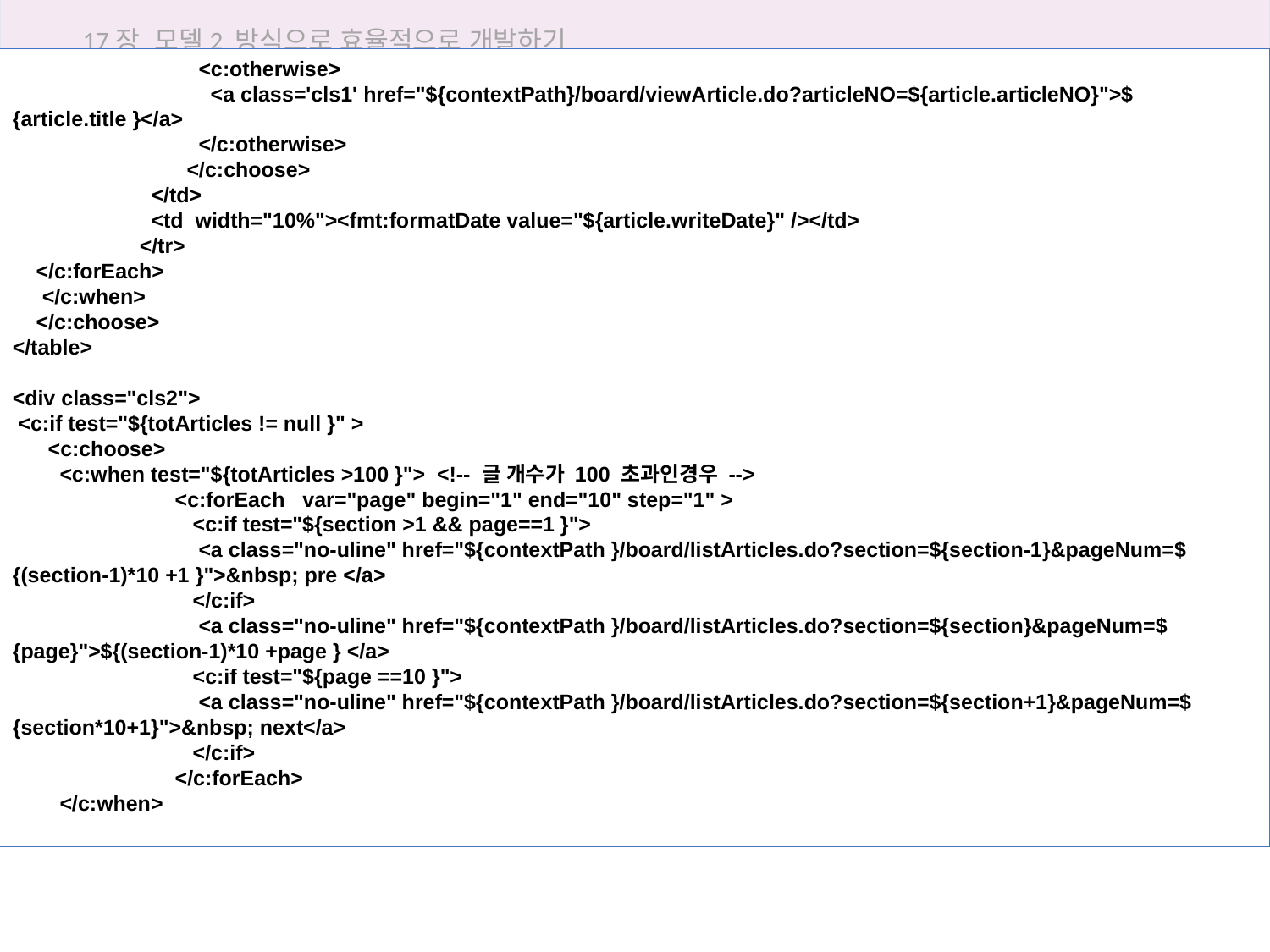

17장  모델2 방식으로 효율적으로 개발하기
	          <c:otherwise>
	            <a class='cls1' href="${contextPath}/board/viewArticle.do?articleNO=${article.articleNO}">${article.title }</a>
	          </c:otherwise>
	        </c:choose>
	  </td>
	  <td  width="10%"><fmt:formatDate value="${article.writeDate}" /></td>
	</tr>
    </c:forEach>
     </c:when>
    </c:choose>
</table>

<div class="cls2">
 <c:if test="${totArticles != null }" >
      <c:choose>
        <c:when test="${totArticles >100 }">  <!-- 글 개수가 100 초과인경우 -->
	      <c:forEach   var="page" begin="1" end="10" step="1" >
	         <c:if test="${section >1 && page==1 }">
	          <a class="no-uline" href="${contextPath }/board/listArticles.do?section=${section-1}&pageNum=${(section-1)*10 +1 }">&nbsp; pre </a>
	         </c:if>
	          <a class="no-uline" href="${contextPath }/board/listArticles.do?section=${section}&pageNum=${page}">${(section-1)*10 +page } </a>
	         <c:if test="${page ==10 }">
	          <a class="no-uline" href="${contextPath }/board/listArticles.do?section=${section+1}&pageNum=${section*10+1}">&nbsp; next</a>
	         </c:if>
	      </c:forEach>
        </c:when>